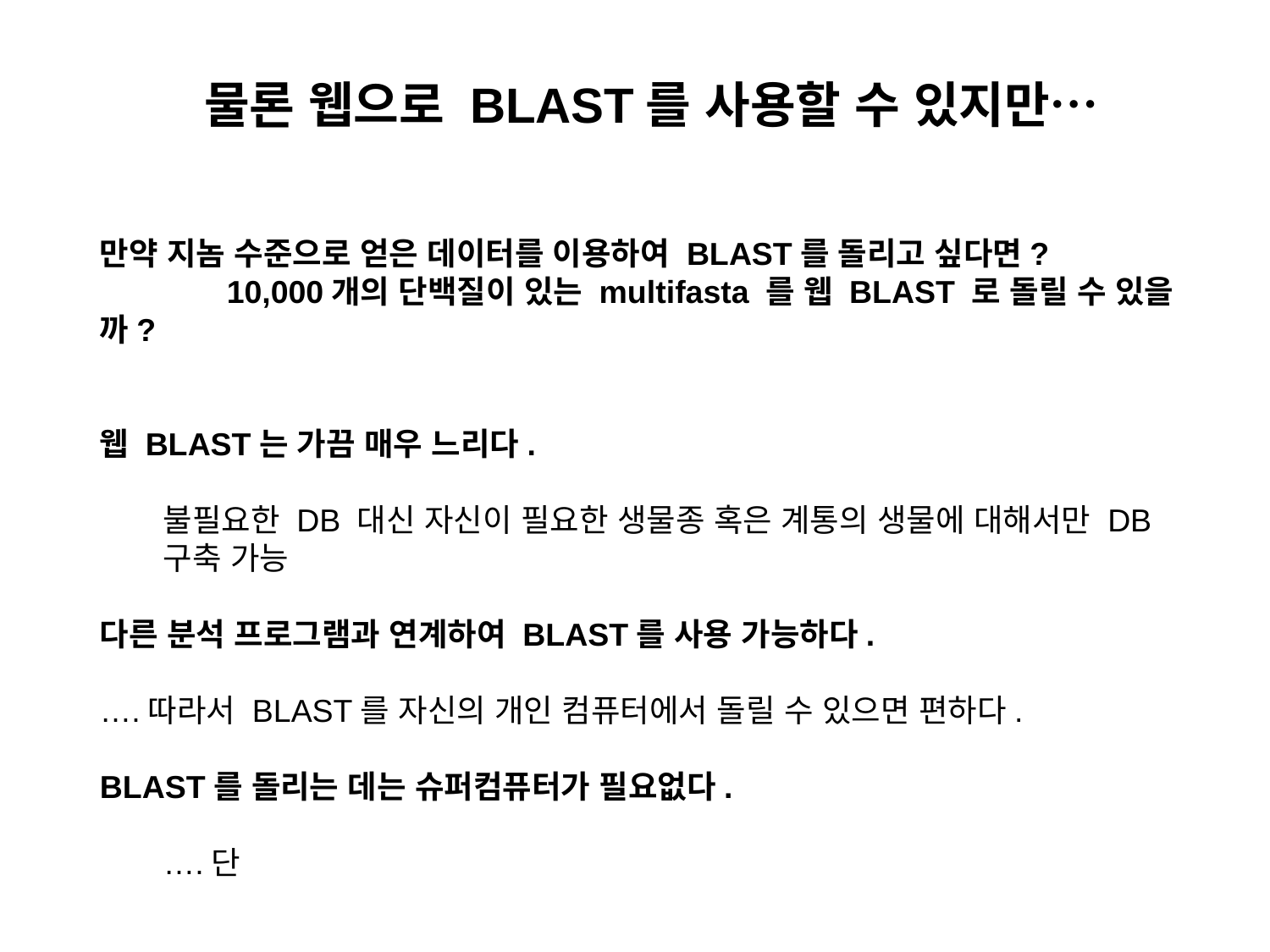

물론 웹으로 BLAST를 사용할 수 있지만…
만약 지놈 수준으로 얻은 데이터를 이용하여 BLAST를 돌리고 싶다면?
	10,000개의 단백질이 있는 multifasta 를 웹 BLAST 로 돌릴 수 있을까?

웹 BLAST는 가끔 매우 느리다.

불필요한 DB 대신 자신이 필요한 생물종 혹은 계통의 생물에 대해서만 DB 구축 가능

다른 분석 프로그램과 연계하여 BLAST를 사용 가능하다.

….따라서 BLAST를 자신의 개인 컴퓨터에서 돌릴 수 있으면 편하다.

BLAST를 돌리는 데는 슈퍼컴퓨터가 필요없다.

….단